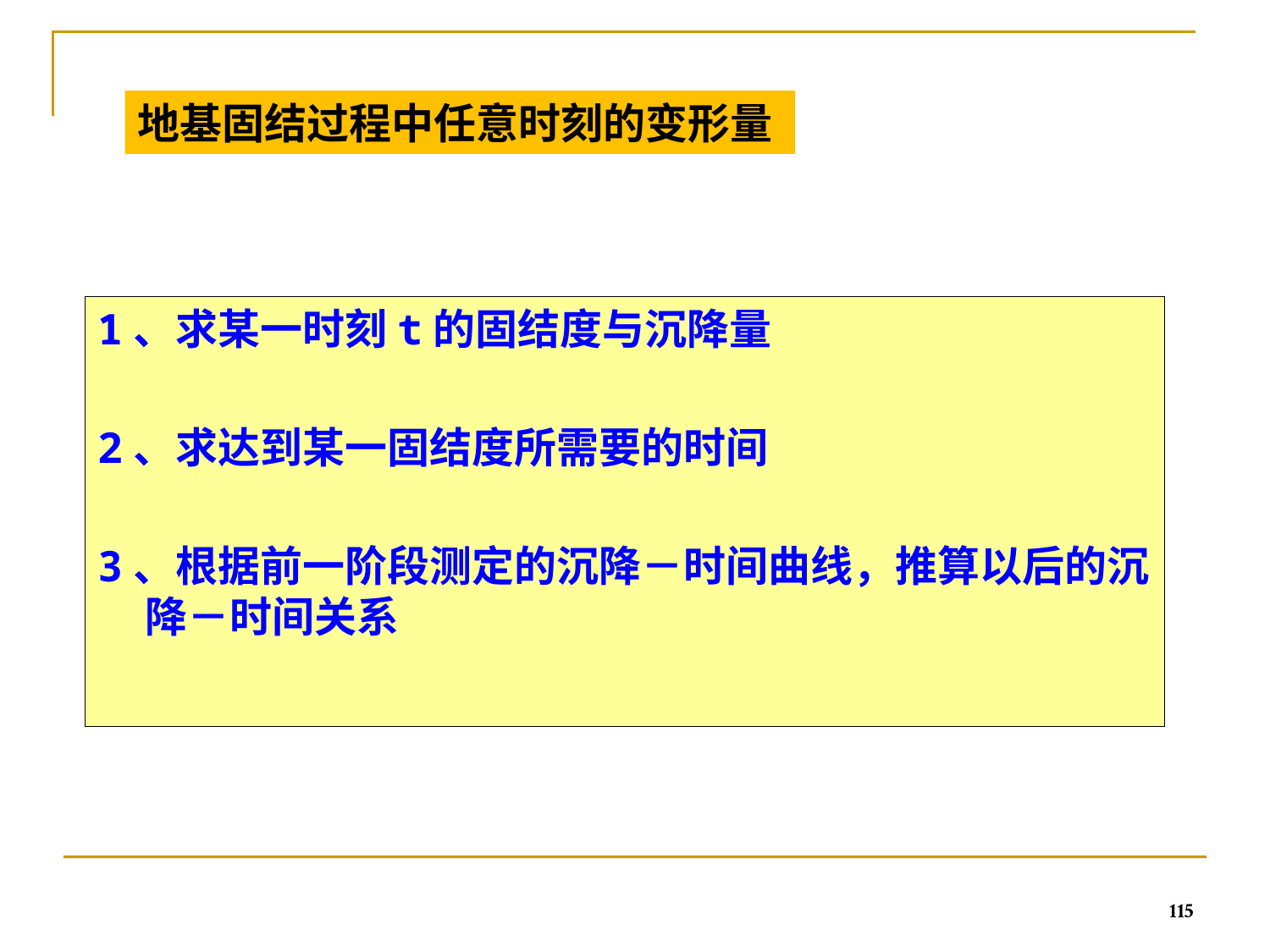

地基固结过程中任意时刻的变形量
1、求某一时刻t的固结度与沉降量

2、求达到某一固结度所需要的时间

3、根据前一阶段测定的沉降－时间曲线，推算以后的沉降－时间关系
115